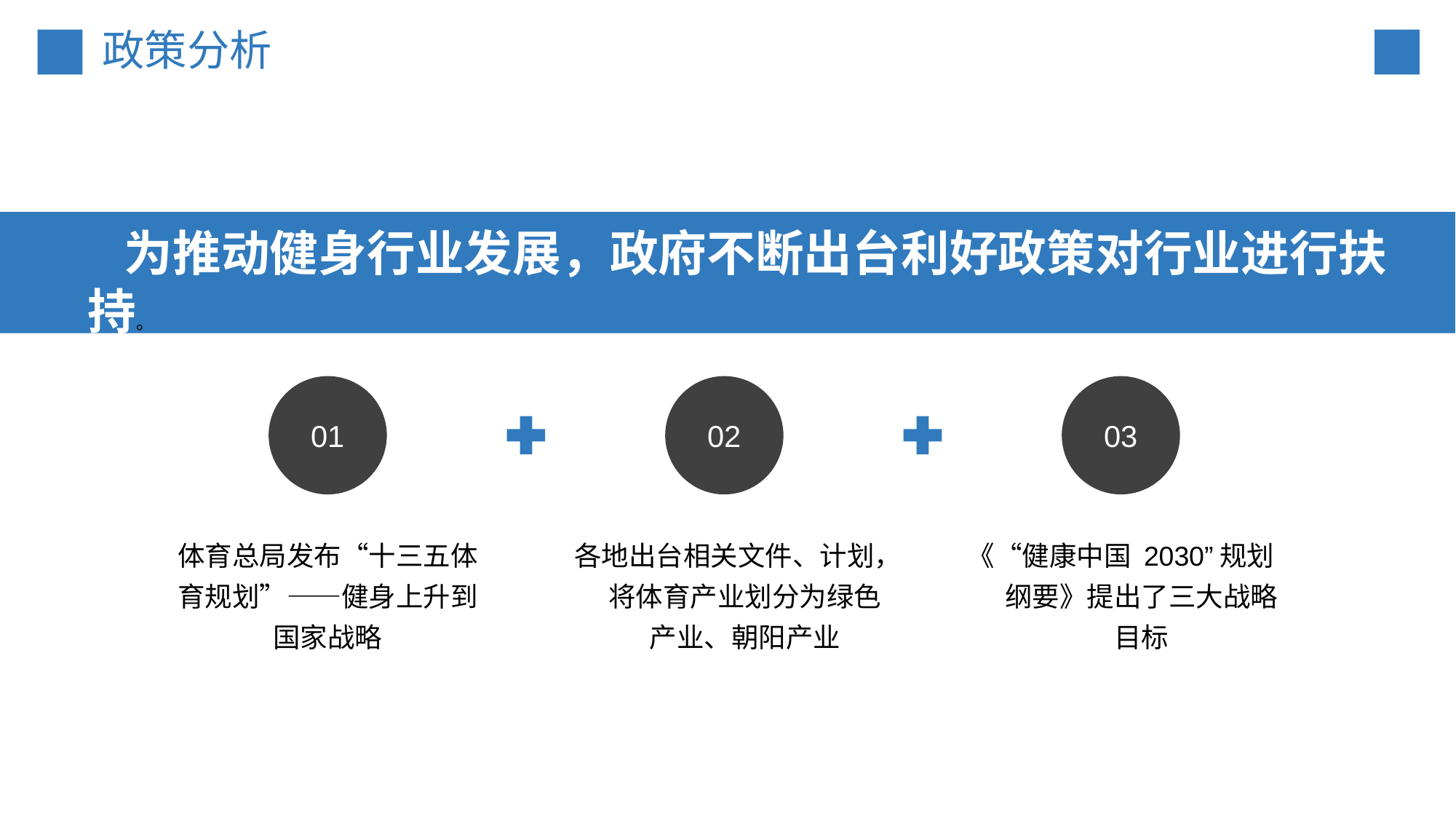

# 政策分析

为推动健身行业发展，政府不断出台利好政策对行业进行扶持。
01
02
03

体育总局发布“十三五体育规划”——健身上升到国家战略
各地出台相关文件、计划，将体育产业划分为绿色产业、朝阳产业
《“健康中国 2030”规划纲要》提出了三大战略目标